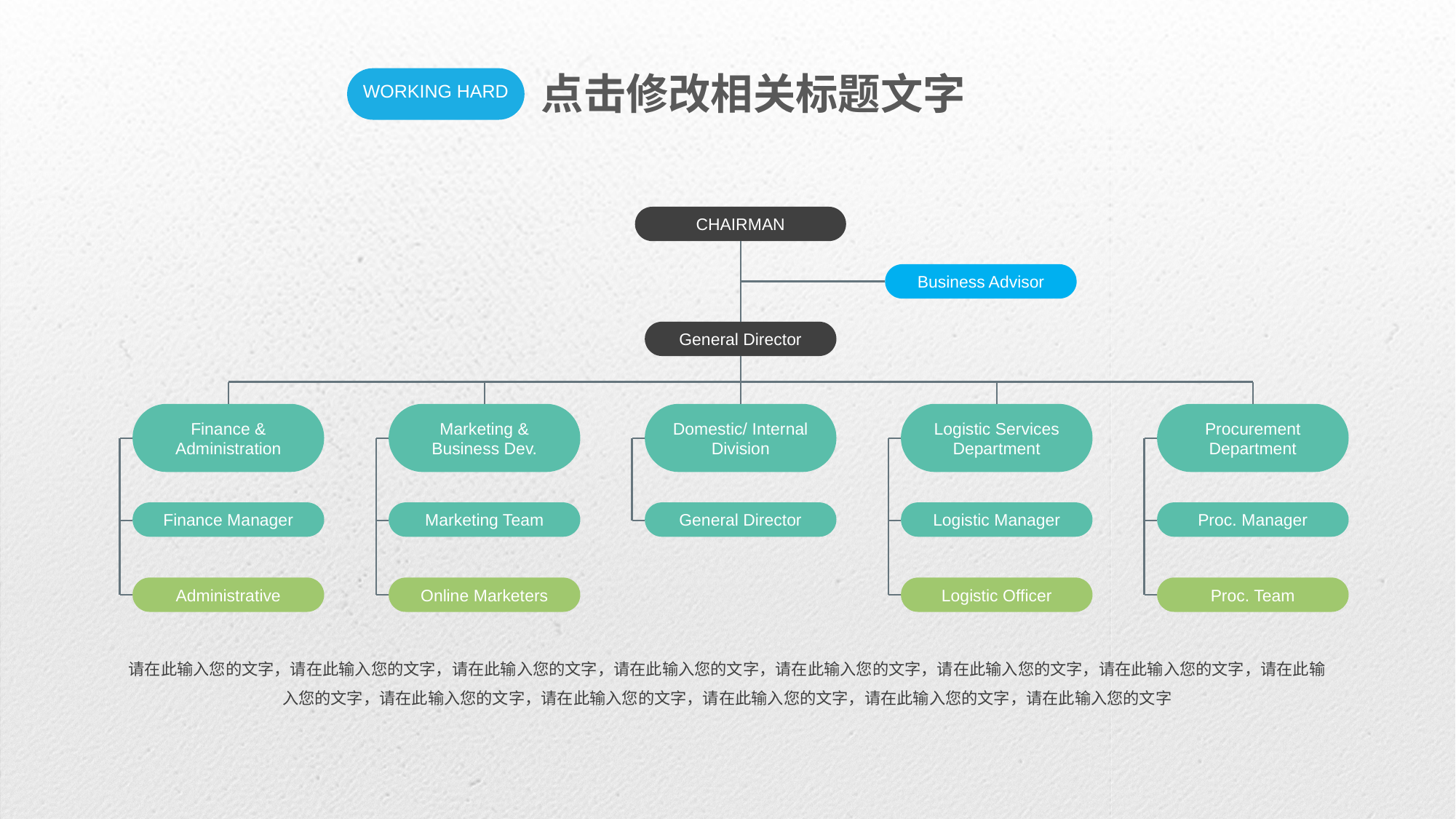

点击修改相关标题文字
CHAIRMAN
Business Advisor
General Director
Finance &
Administration
Marketing &
Business Dev.
Domestic/ Internal
Division
Logistic Services
Department
Procurement
Department
Finance Manager
Marketing Team
General Director
Logistic Manager
Proc. Manager
Administrative
Online Marketers
Logistic Officer
Proc. Team
请在此输入您的文字，请在此输入您的文字，请在此输入您的文字，请在此输入您的文字，请在此输入您的文字，请在此输入您的文字，请在此输入您的文字，请在此输入您的文字，请在此输入您的文字，请在此输入您的文字，请在此输入您的文字，请在此输入您的文字，请在此输入您的文字